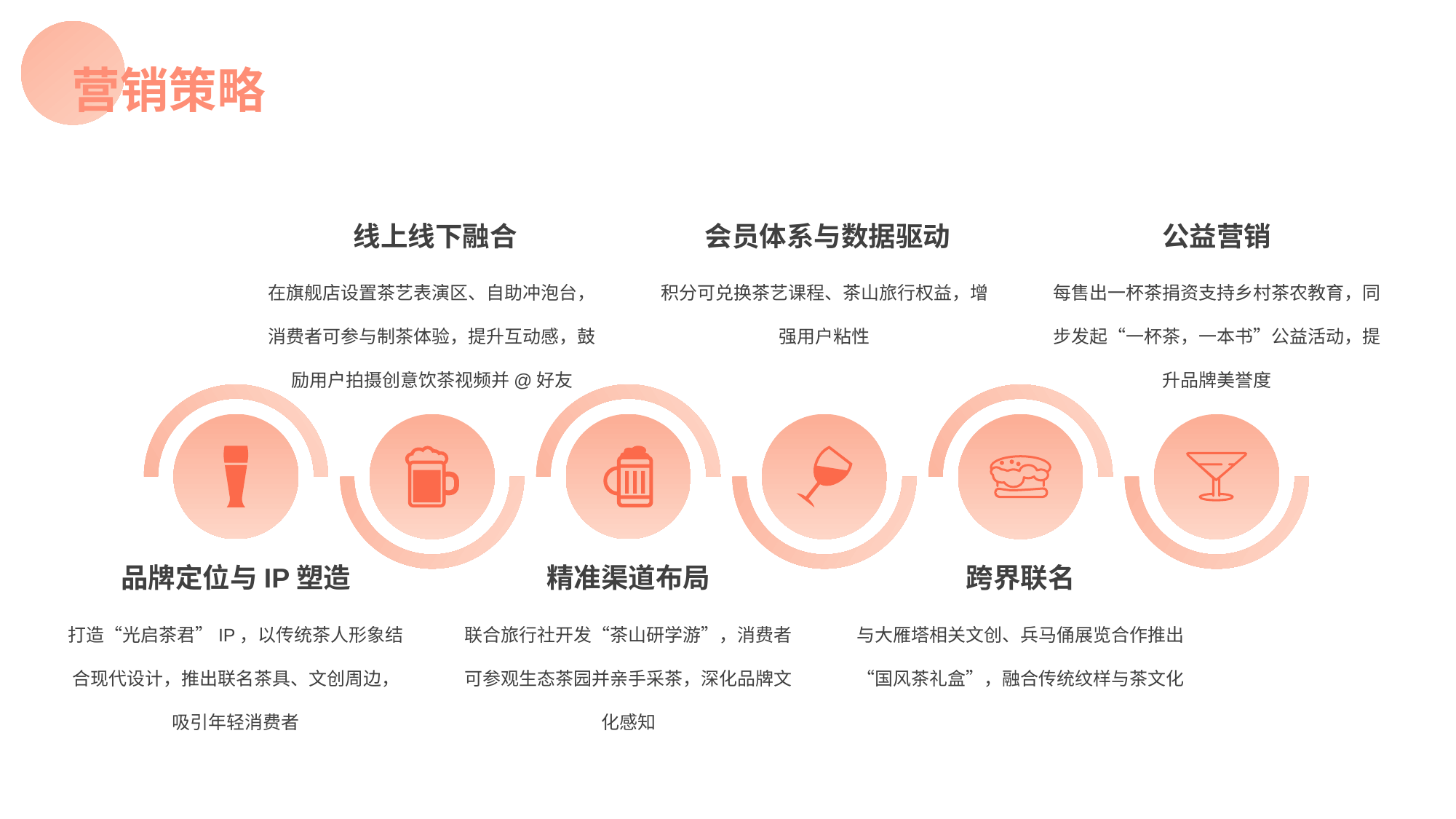

营销策略
​线上线下融合
在旗舰店设置茶艺表演区、自助冲泡台，消费者可参与制茶体验，提升互动感，鼓励用户拍摄创意饮茶视频并@好友

​​会员体系与数据驱动
积分可兑换茶艺课程、茶山旅行权益，增强用户粘性

公益营销
每售出一杯茶捐资支持乡村茶农教育，同步发起“一杯茶，一本书”公益活动，提升品牌美誉度

品牌定位与IP塑造
打造“光启茶君”IP，以传统茶人形象结合现代设计，推出联名茶具、文创周边，吸引年轻消费者

精准渠道布局
联合旅行社开发“茶山研学游”，消费者可参观生态茶园并亲手采茶，深化品牌文化感知

跨界联名
与大雁塔相关文创、兵马俑展览合作推出“国风茶礼盒”，融合传统纹样与茶文化